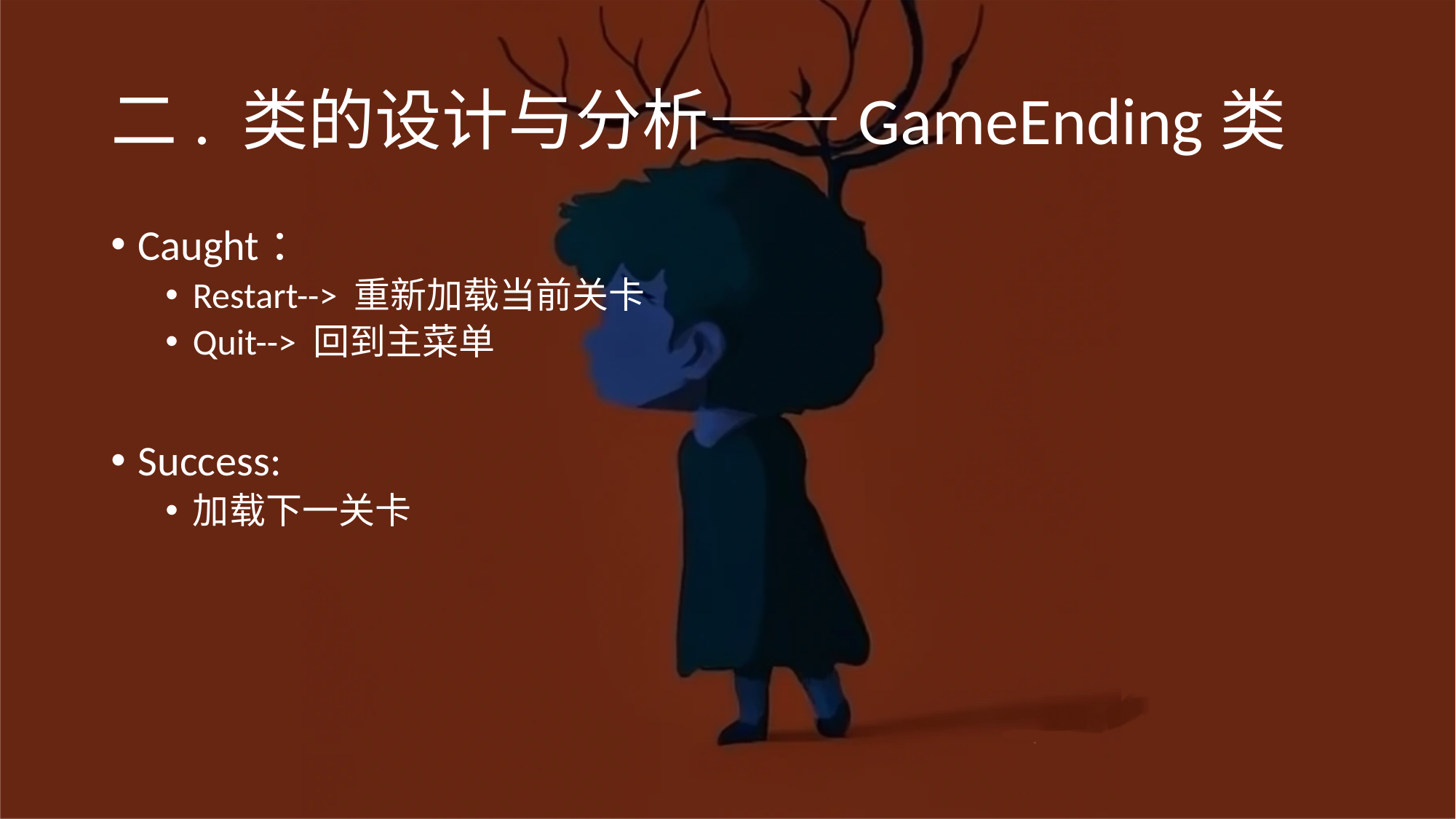

# 二. 类的设计与分析——GameEnding类
Caught：
Restart--> 重新加载当前关卡
Quit--> 回到主菜单

Success:
加载下一关卡